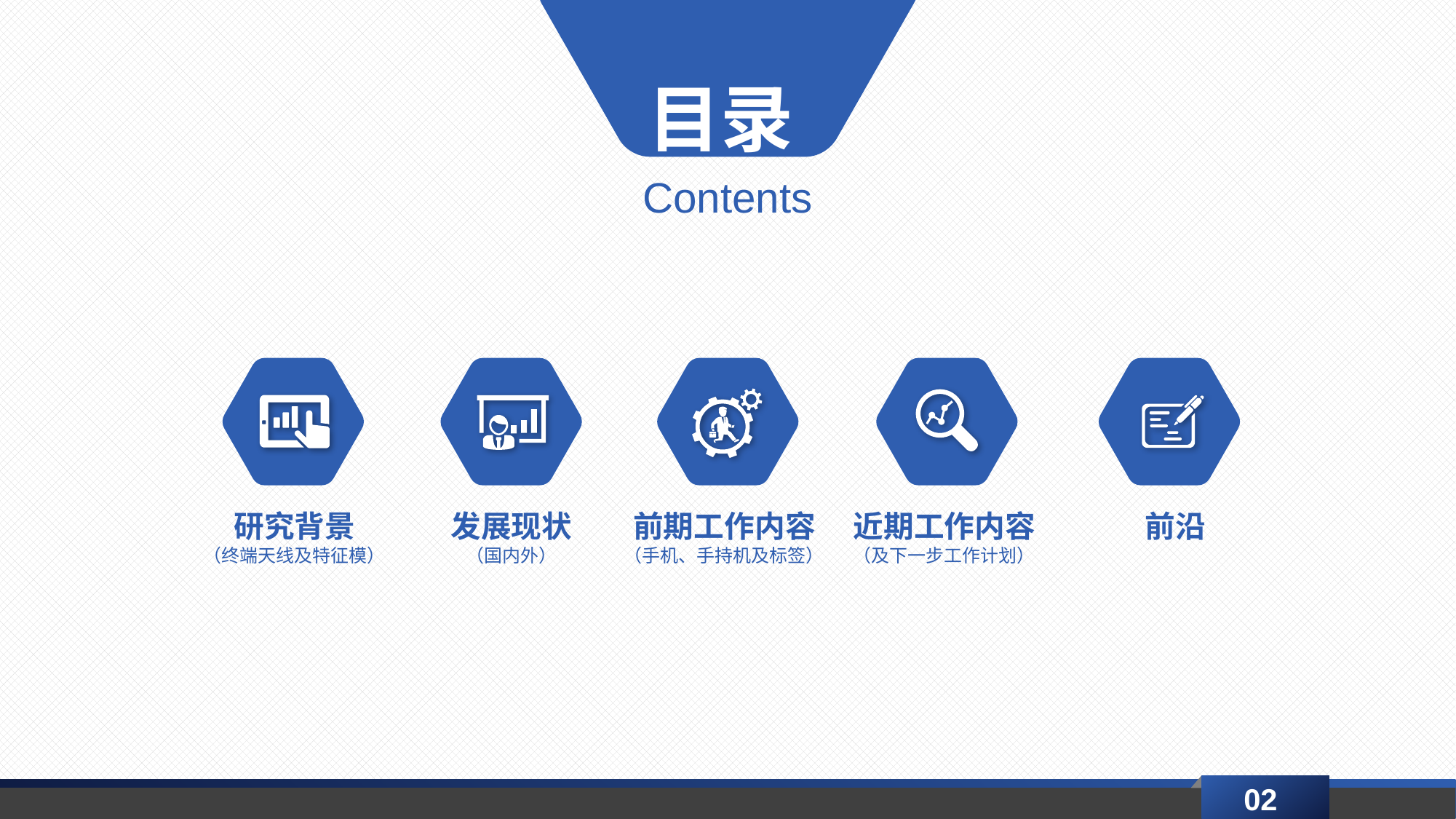

目录
Contents

研究背景
（终端天线及特征模）
发展现状
（国内外）
前期工作内容
（手机、手持机及标签）
近期工作内容
（及下一步工作计划）
前沿

02